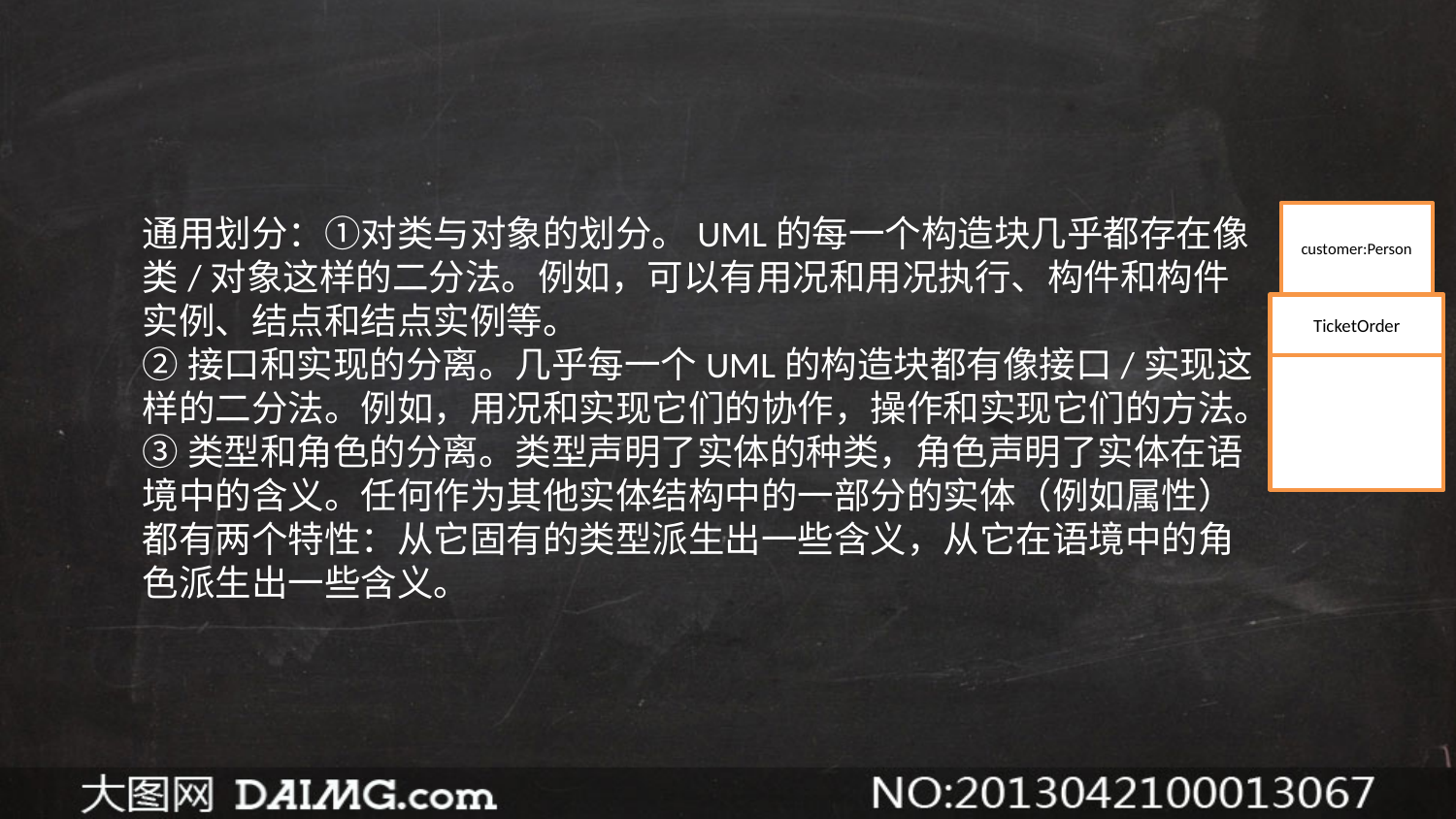

customer:Person
通用划分：①对类与对象的划分。UML的每一个构造块几乎都存在像类/对象这样的二分法。例如，可以有用况和用况执行、构件和构件实例、结点和结点实例等。
②接口和实现的分离。几乎每一个UML的构造块都有像接口/实现这样的二分法。例如，用况和实现它们的协作，操作和实现它们的方法。
③类型和角色的分离。类型声明了实体的种类，角色声明了实体在语境中的含义。任何作为其他实体结构中的一部分的实体（例如属性）都有两个特性：从它固有的类型派生出一些含义，从它在语境中的角色派生出一些含义。
TicketOrder